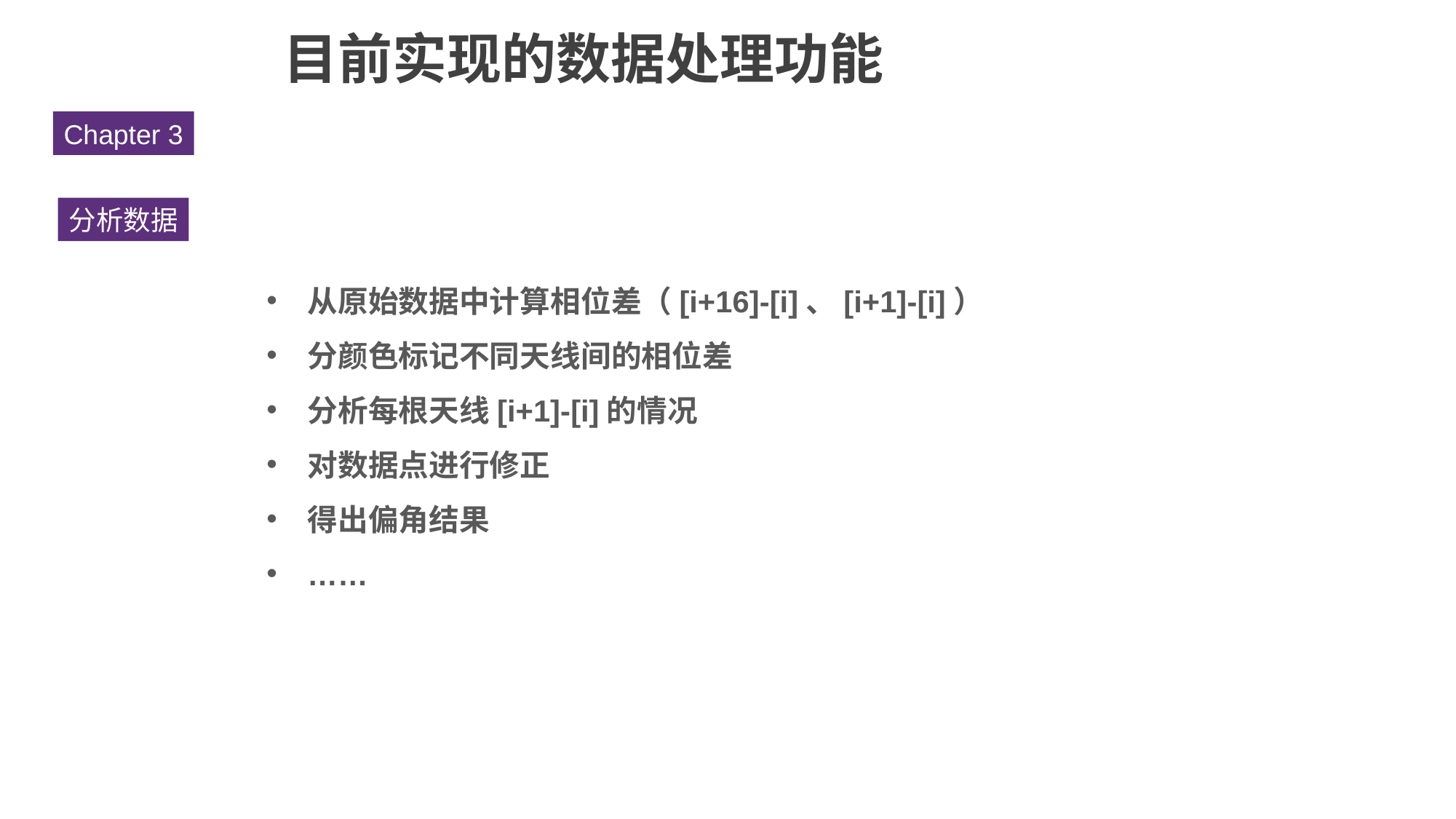

目前实现的数据处理功能
Chapter 3

分析数据
从原始数据中计算相位差（[i+16]-[i]、[i+1]-[i]）
分颜色标记不同天线间的相位差
分析每根天线[i+1]-[i]的情况
对数据点进行修正
得出偏角结果
……